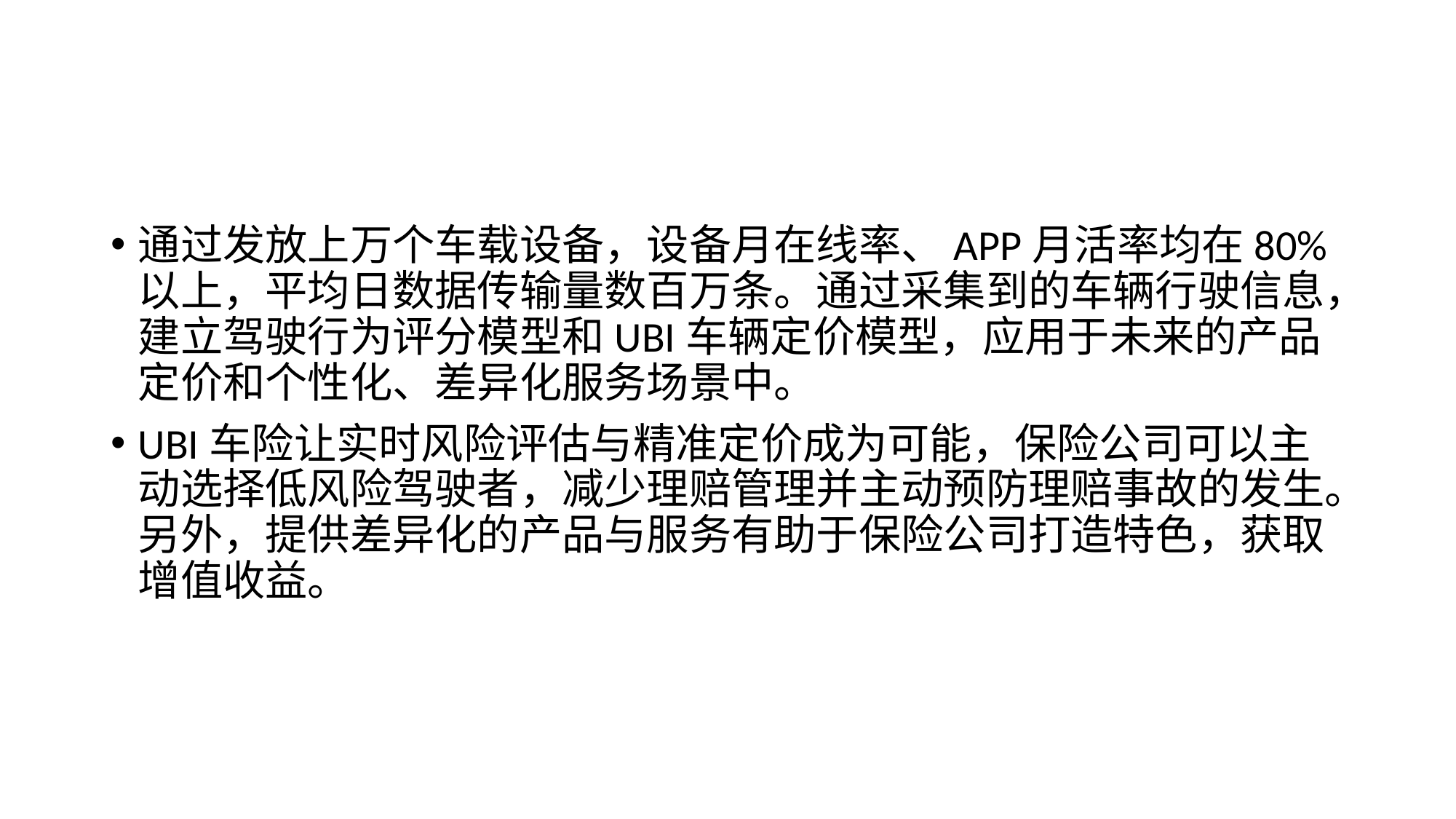

#
通过发放上万个车载设备，设备月在线率、APP月活率均在80%以上，平均日数据传输量数百万条。通过采集到的车辆行驶信息，建立驾驶行为评分模型和UBI车辆定价模型，应用于未来的产品定价和个性化、差异化服务场景中。
UBI车险让实时风险评估与精准定价成为可能，保险公司可以主动选择低风险驾驶者，减少理赔管理并主动预防理赔事故的发生。另外，提供差异化的产品与服务有助于保险公司打造特色，获取增值收益。